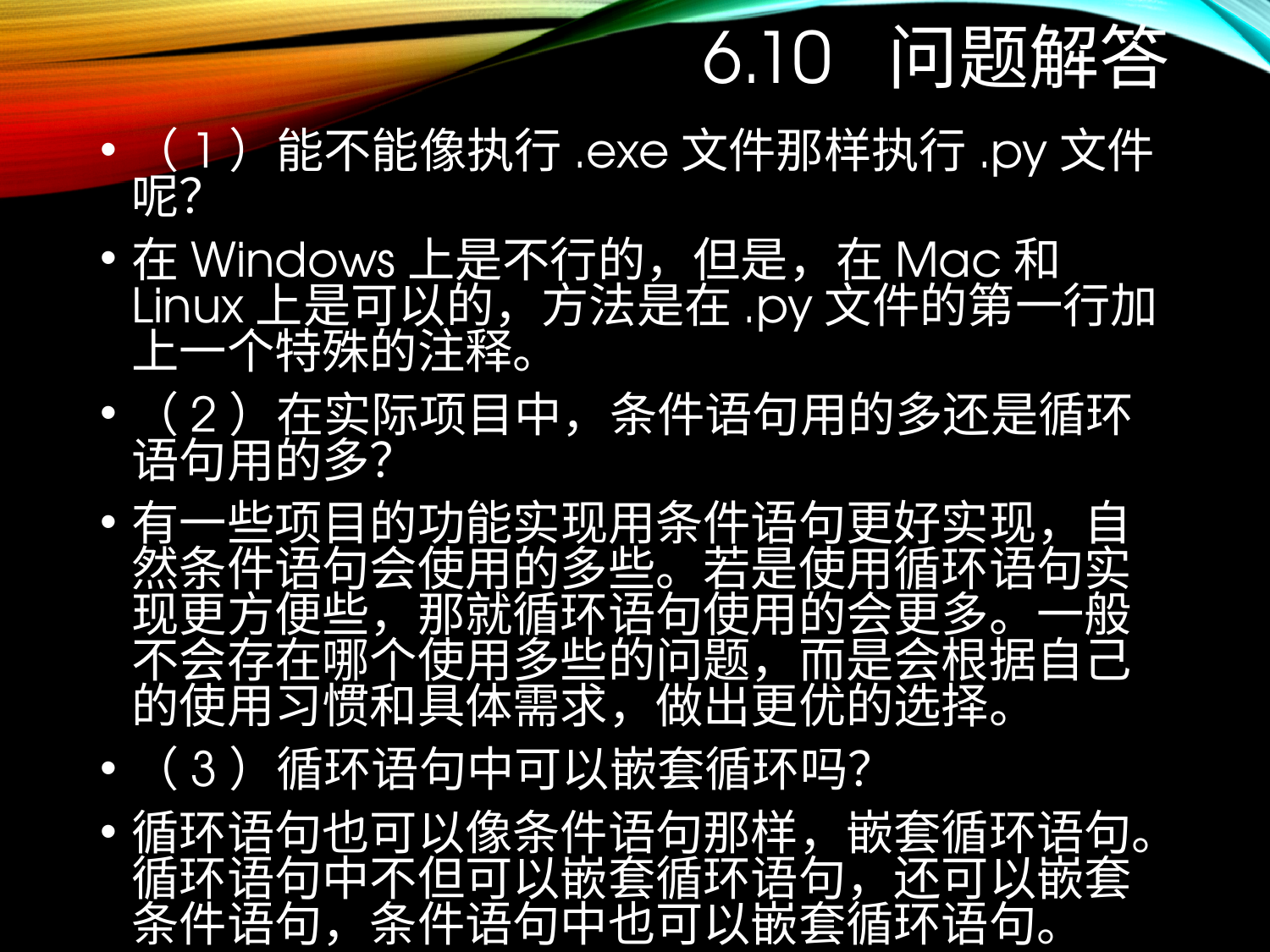

# 6.10  问题解答
（1）能不能像执行.exe文件那样执行.py文件呢？
在Windows上是不行的，但是，在Mac和Linux上是可以的，方法是在.py文件的第一行加上一个特殊的注释。
（2）在实际项目中，条件语句用的多还是循环语句用的多？
有一些项目的功能实现用条件语句更好实现，自然条件语句会使用的多些。若是使用循环语句实现更方便些，那就循环语句使用的会更多。一般不会存在哪个使用多些的问题，而是会根据自己的使用习惯和具体需求，做出更优的选择。
（3）循环语句中可以嵌套循环吗？
循环语句也可以像条件语句那样，嵌套循环语句。循环语句中不但可以嵌套循环语句，还可以嵌套条件语句，条件语句中也可以嵌套循环语句。